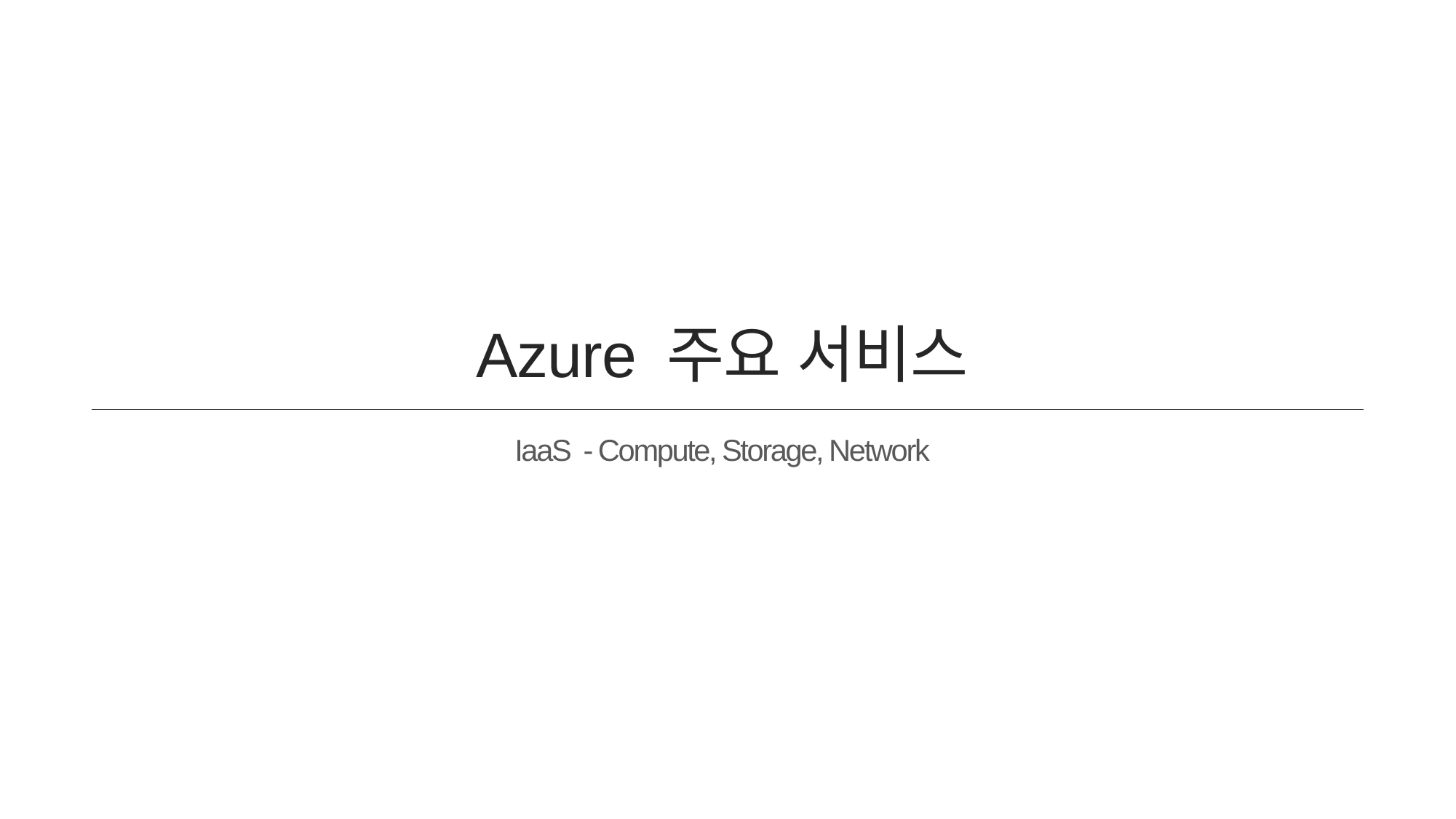

# Azure 주요 서비스
IaaS  - Compute, Storage, Network